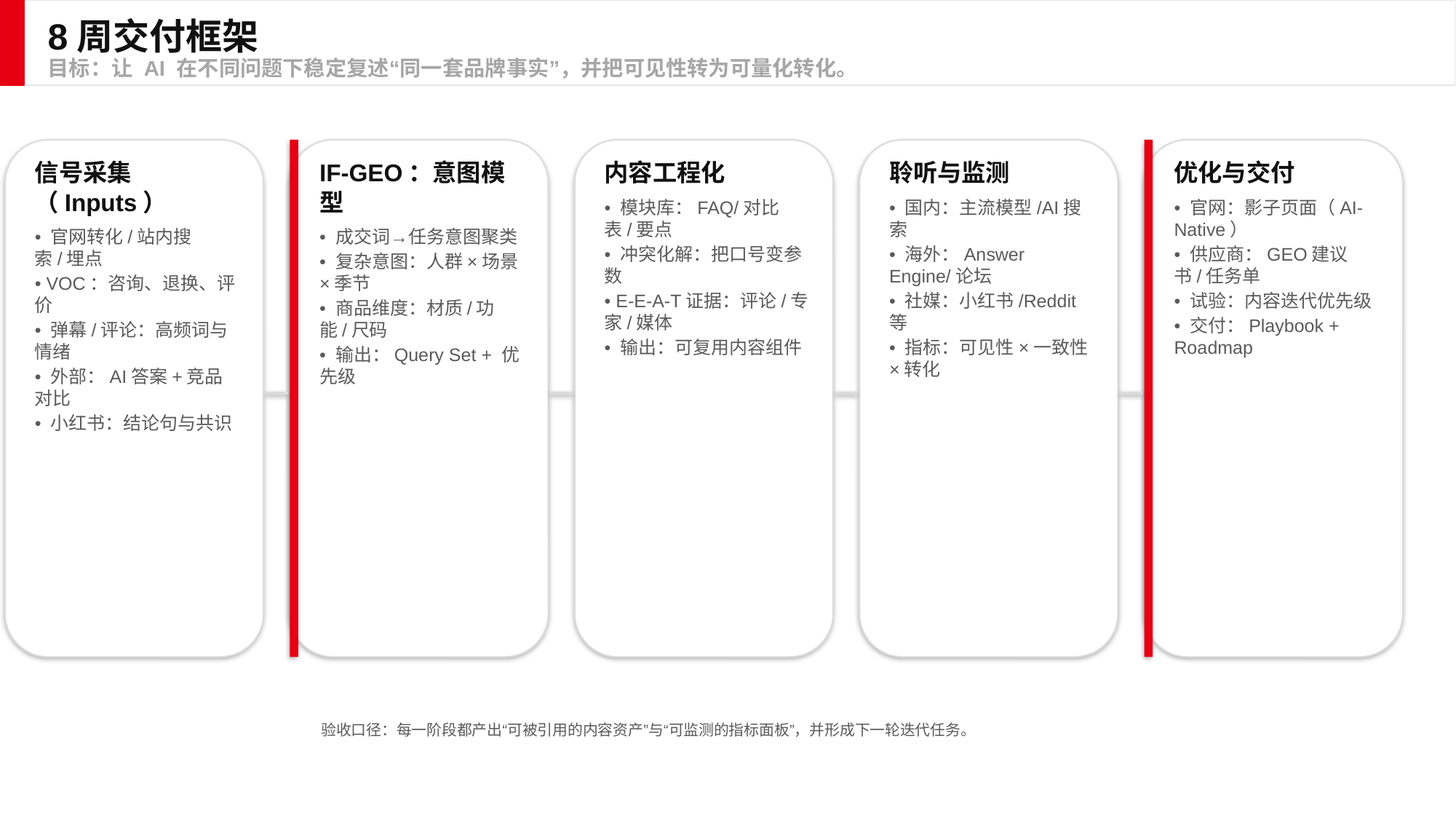

8周交付框架
目标：让 AI 在不同问题下稳定复述“同一套品牌事实”，并把可见性转为可量化转化。

信号采集（Inputs）
• 官网转化/站内搜索/埋点
• VOC：咨询、退换、评价
• 弹幕/评论：高频词与情绪
• 外部：AI答案+竞品对比
• 小红书：结论句与共识
IF-GEO：意图模型
• 成交词→任务意图聚类
• 复杂意图：人群×场景×季节
• 商品维度：材质/功能/尺码
• 输出：Query Set + 优先级
内容工程化
• 模块库：FAQ/对比表/要点
• 冲突化解：把口号变参数
• E-E-A-T证据：评论/专家/媒体
• 输出：可复用内容组件
聆听与监测
• 国内：主流模型/AI搜索
• 海外：Answer Engine/论坛
• 社媒：小红书/Reddit等
• 指标：可见性×一致性×转化
优化与交付
• 官网：影子页面（AI-Native）
• 供应商：GEO建议书/任务单
• 试验：内容迭代优先级
• 交付：Playbook + Roadmap
验收口径：每一阶段都产出“可被引用的内容资产”与“可监测的指标面板”，并形成下一轮迭代任务。